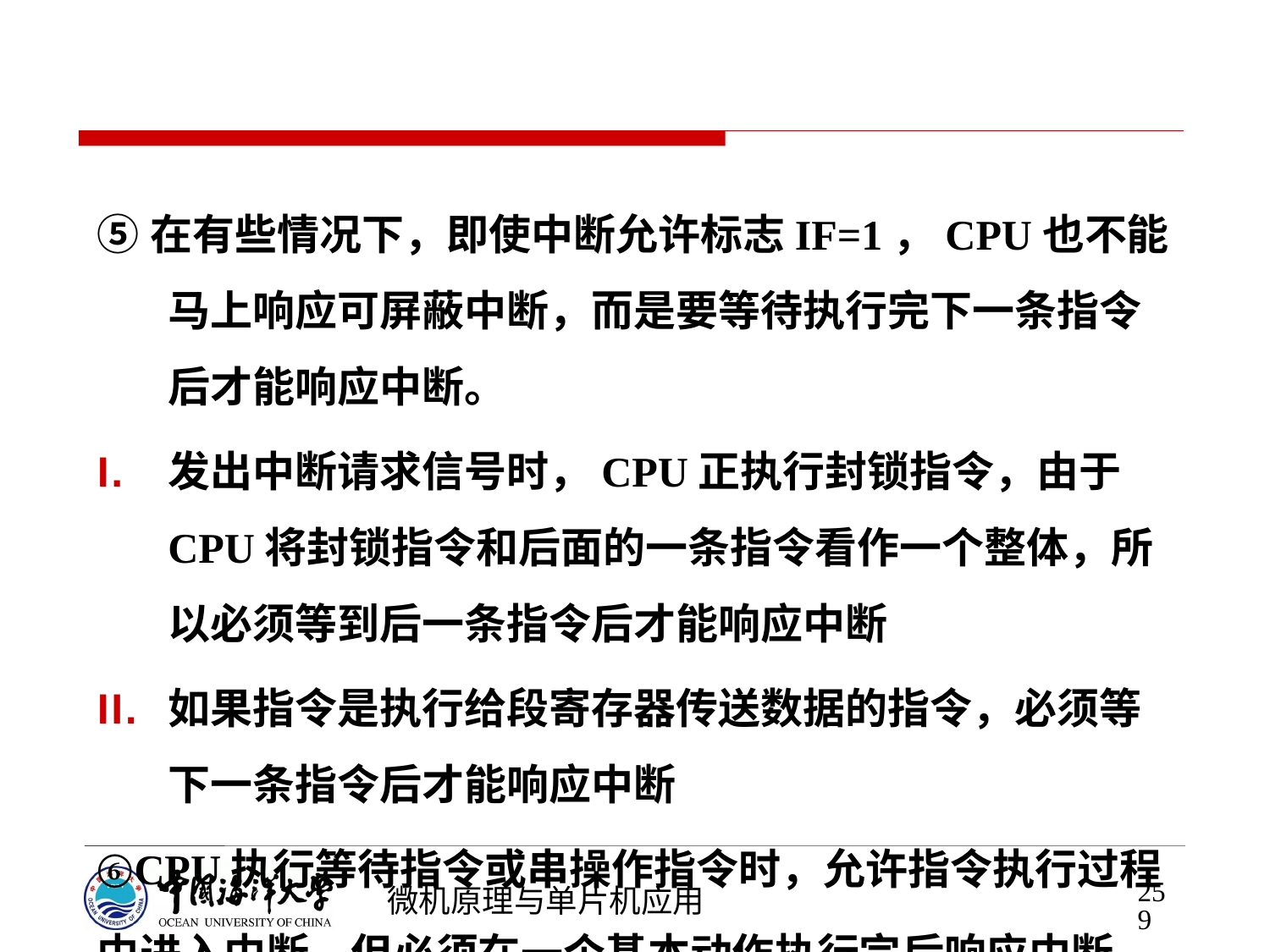

#
⑤在有些情况下，即使中断允许标志IF=1，CPU也不能马上响应可屏蔽中断，而是要等待执行完下一条指令后才能响应中断。
发出中断请求信号时，CPU正执行封锁指令，由于CPU将封锁指令和后面的一条指令看作一个整体，所以必须等到后一条指令后才能响应中断
如果指令是执行给段寄存器传送数据的指令，必须等下一条指令后才能响应中断
⑥CPU执行等待指令或串操作指令时，允许指令执行过程
中进入中断。但必须在一个基本动作执行完后响应中断。

259